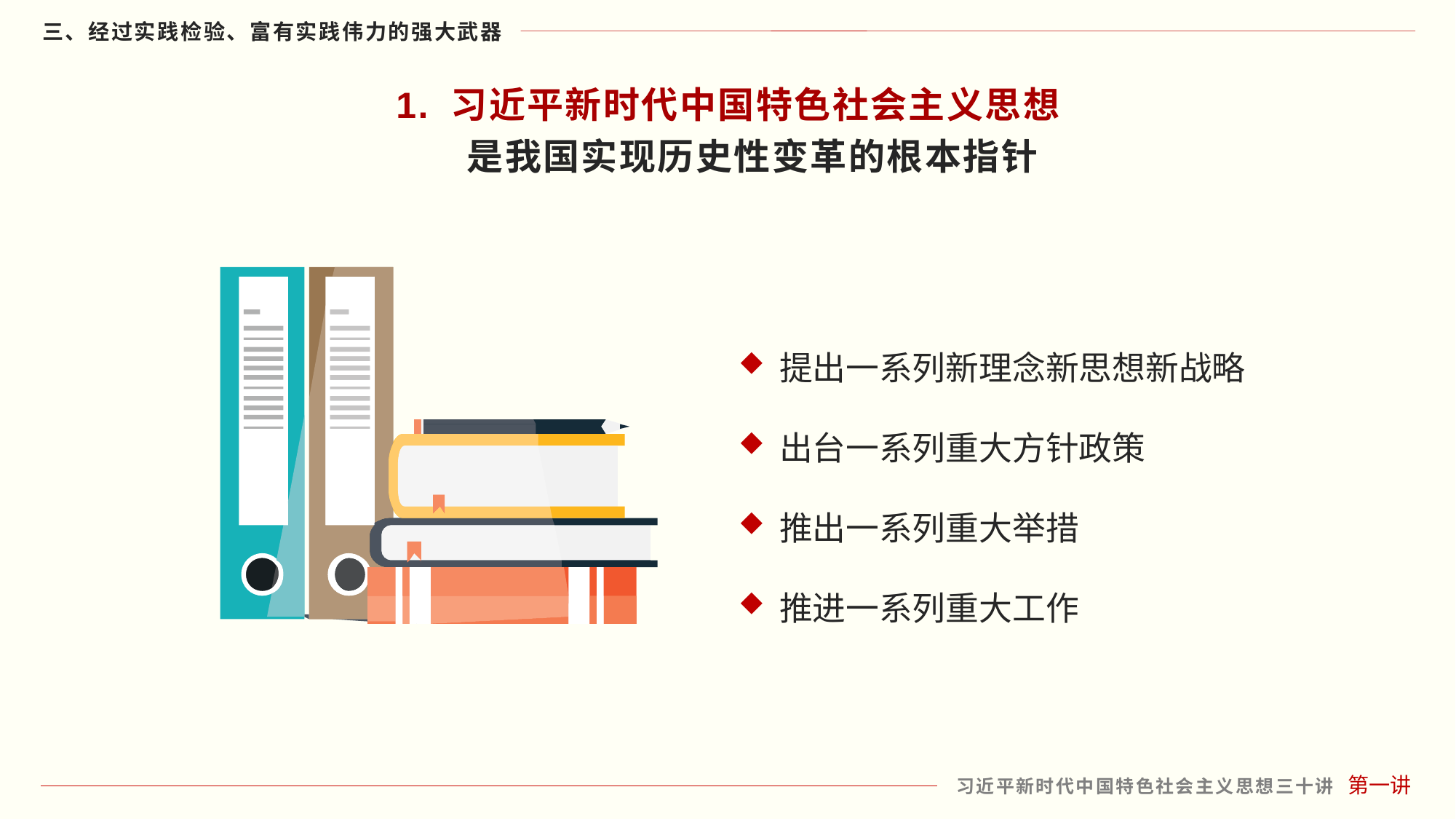

1. 习近平新时代中国特色社会主义思想
    是我国实现历史性变革的根本指针

提出一系列新理念新思想新战略
出台一系列重大方针政策
推出一系列重大举措
推进一系列重大工作